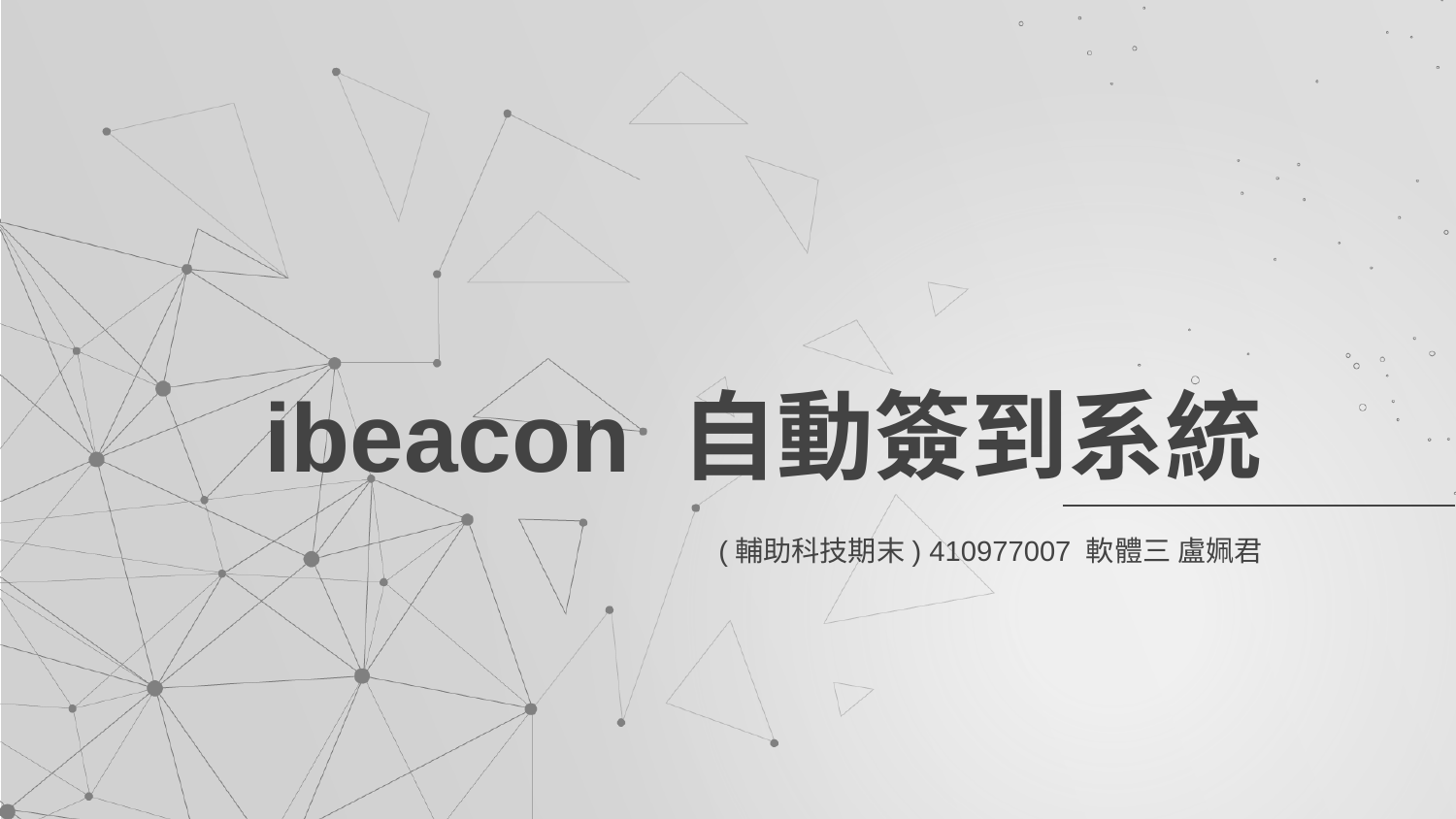

# ibeacon 自動簽到系統
(輔助科技期末) 410977007 軟體三 盧姵君